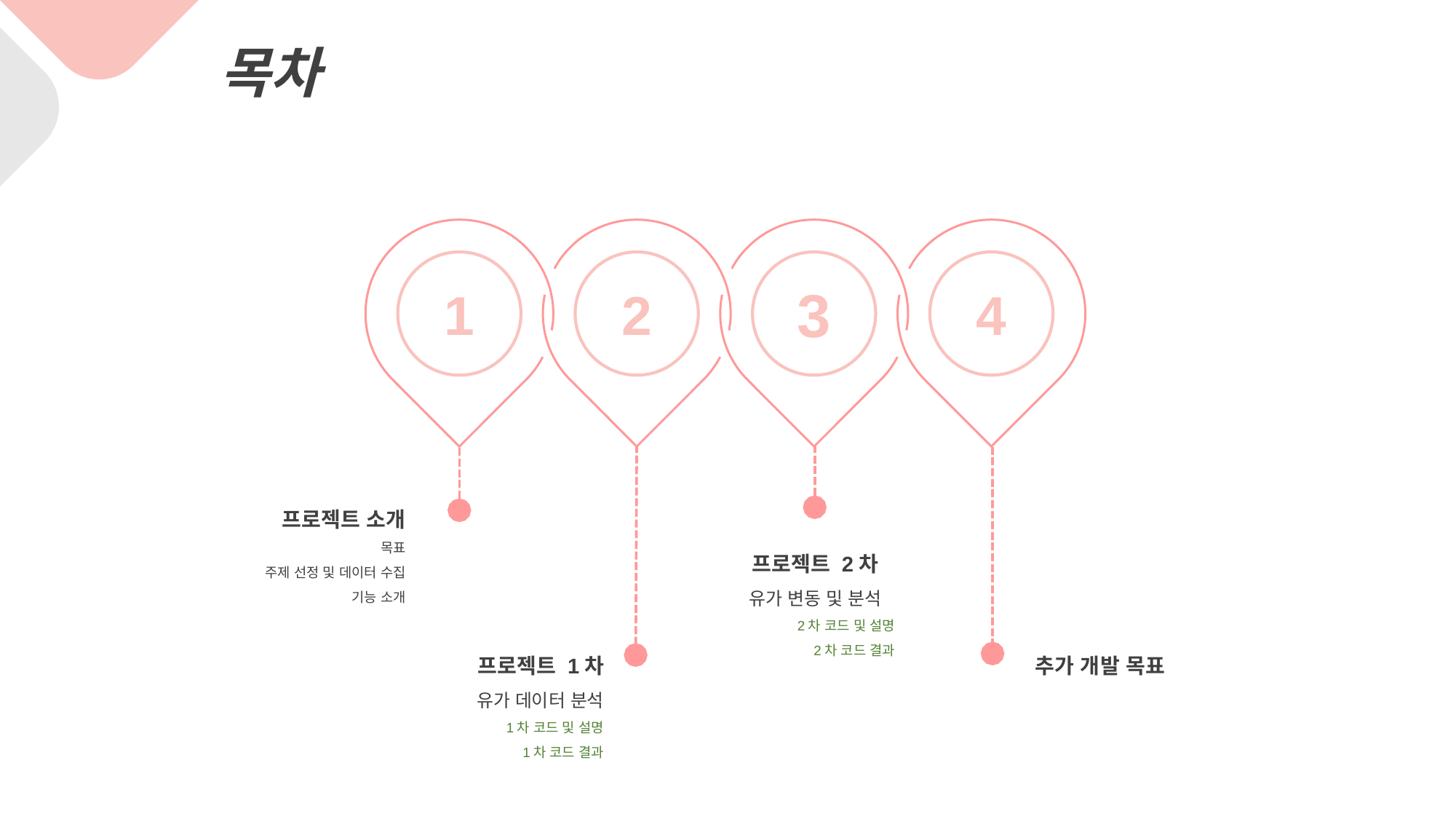

목차
Enjoy your stylish business and campus life with BIZCAM

4
3
2
1
프로젝트 소개
목표
주제 선정 및 데이터 수집
기능 소개

프로젝트 2차
유가 변동 및 분석
2차 코드 및 설명
2차 코드 결과
프로젝트 1차
유가 데이터 분석
1차 코드 및 설명
1차 코드 결과
추가 개발 목표